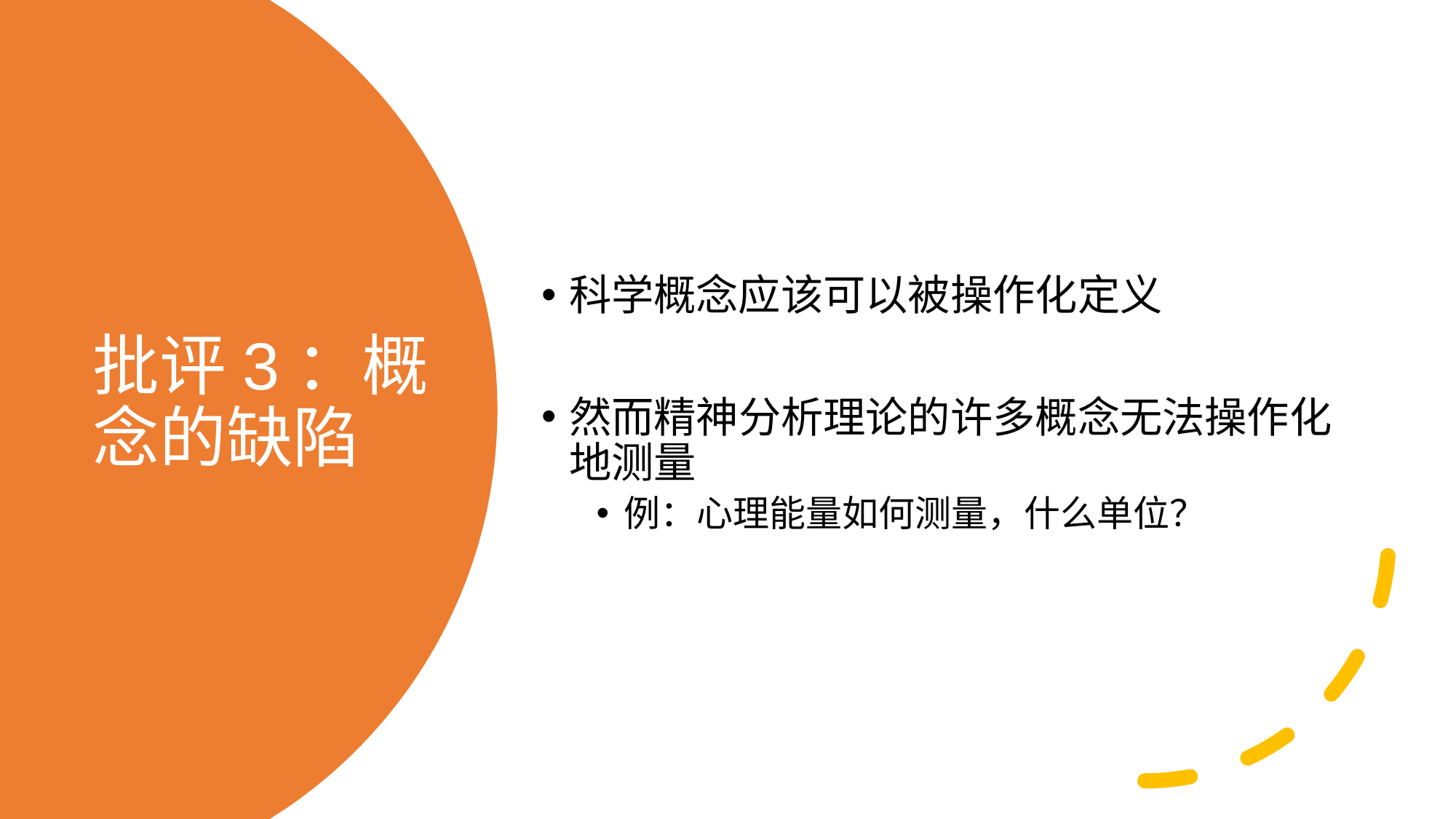

科学概念应该可以被操作化定义

然而精神分析理论的许多概念无法操作化地测量
例：心理能量如何测量，什么单位？
# 批评3：概念的缺陷